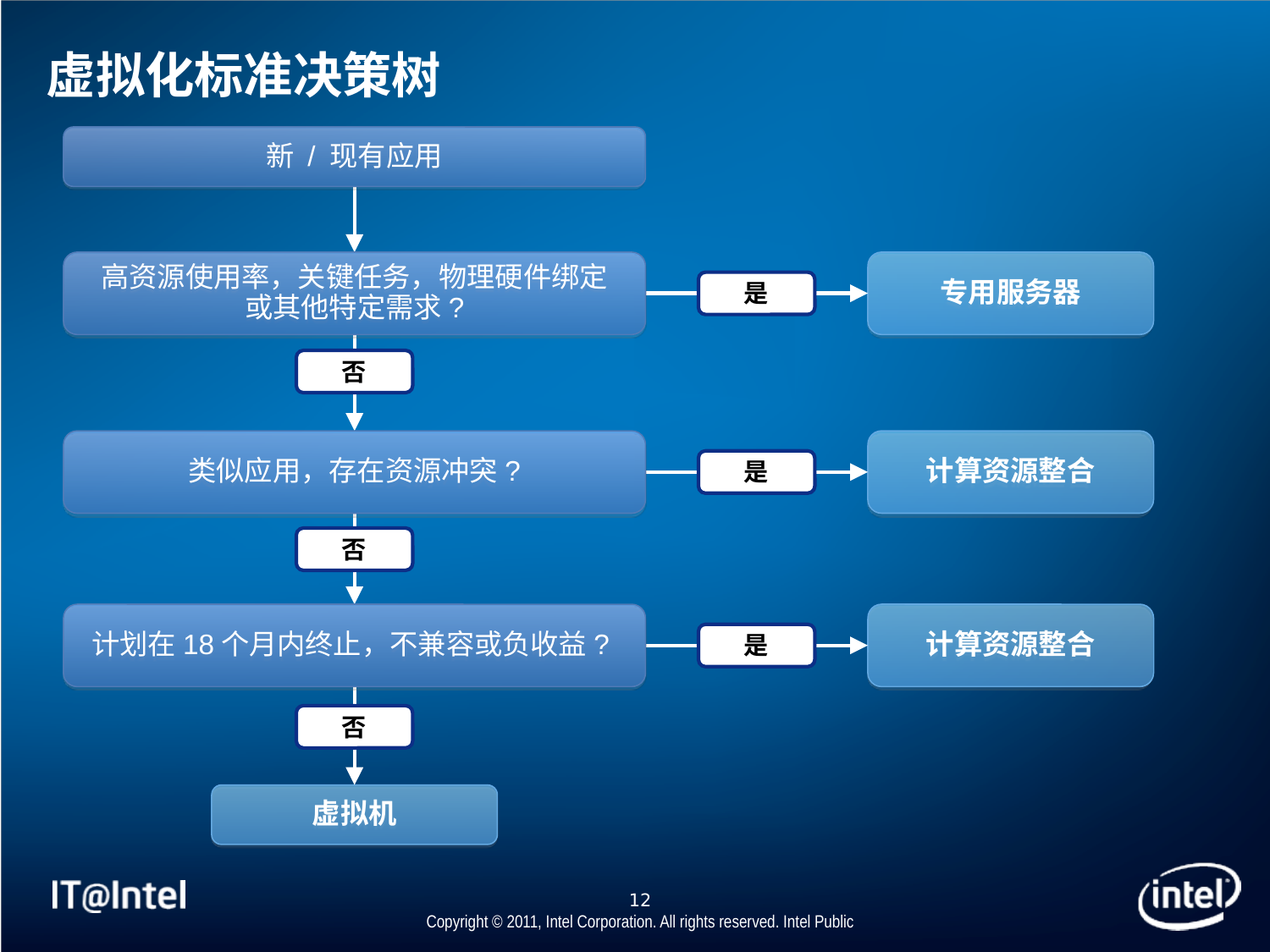

# 虚拟化标准决策树
新 / 现有应用
高资源使用率，关键任务，物理硬件绑定
或其他特定需求?
专用服务器
是
否
类似应用，存在资源冲突?
计算资源整合
是
否
计划在18个月内终止，不兼容或负收益?
计算资源整合
是
否
虚拟机